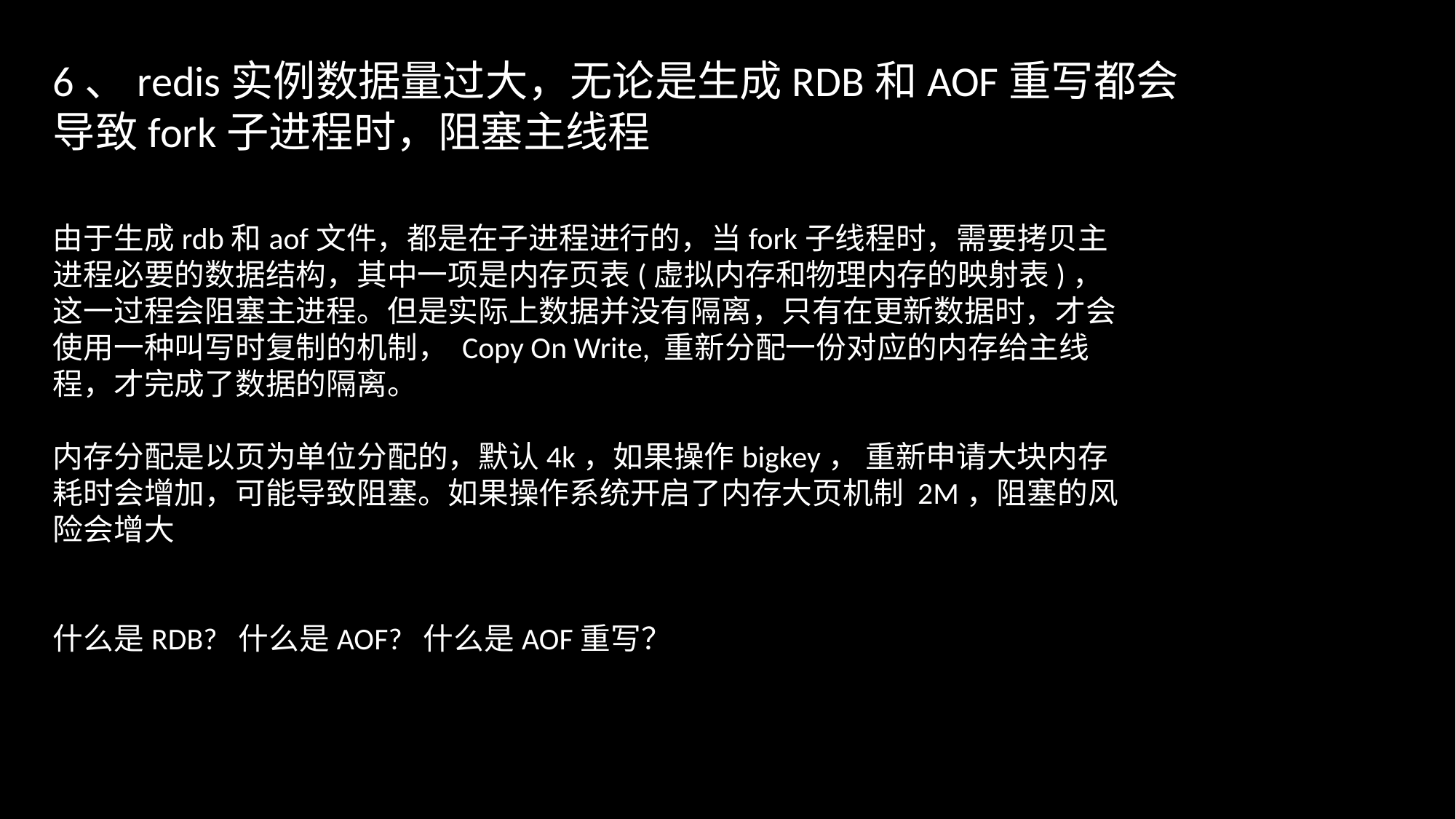

6、redis实例数据量过大，无论是生成RDB和AOF重写都会导致fork子进程时，阻塞主线程

由于生成rdb和aof文件，都是在子进程进行的，当fork子线程时，需要拷贝主进程必要的数据结构，其中一项是内存页表(虚拟内存和物理内存的映射表)，这一过程会阻塞主进程。但是实际上数据并没有隔离，只有在更新数据时，才会使用一种叫写时复制的机制， Copy On Write, 重新分配一份对应的内存给主线程，才完成了数据的隔离。

内存分配是以页为单位分配的，默认4k，如果操作bigkey， 重新申请大块内存耗时会增加，可能导致阻塞。如果操作系统开启了内存大页机制 2M，阻塞的风险会增大

什么是RDB?  什么是AOF?  什么是AOF重写？